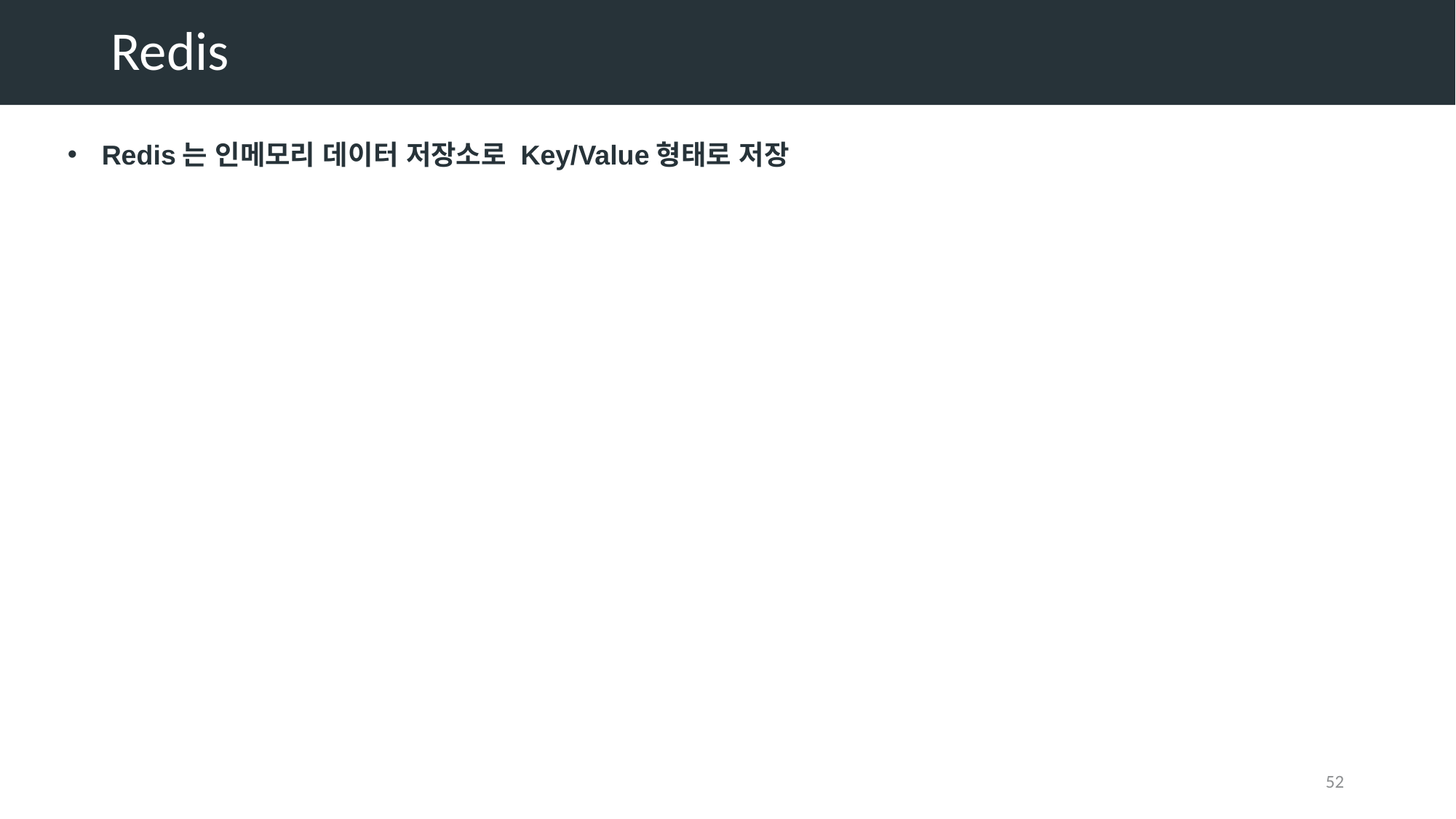

# Redis
Redis는 인메모리 데이터 저장소로 Key/Value형태로 저장
52